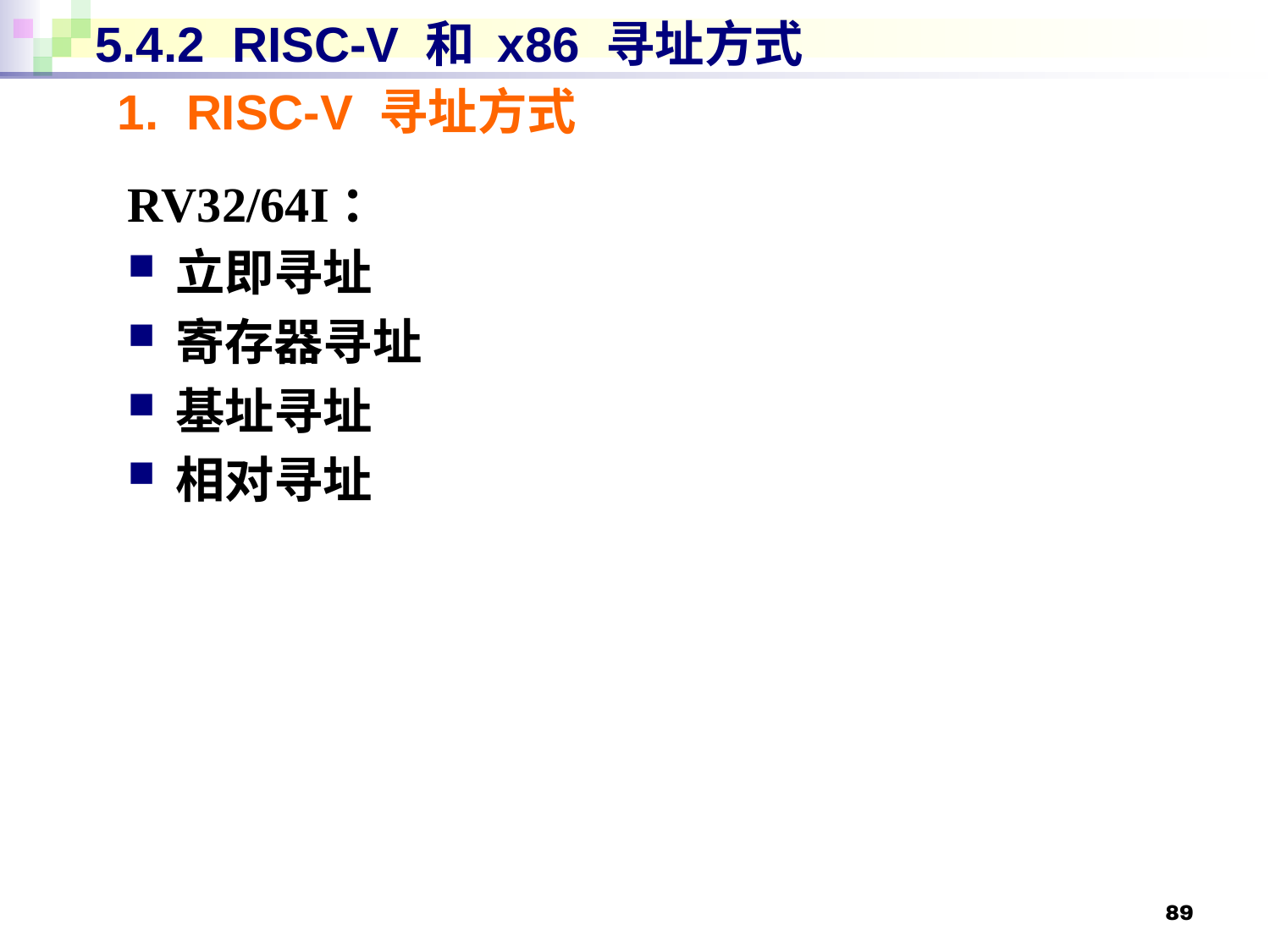

# 5.4.2  RISC-V 和 x86 寻址方式
1.  RISC-V 寻址方式
RV32/64I：
立即寻址
寄存器寻址
基址寻址
相对寻址
89